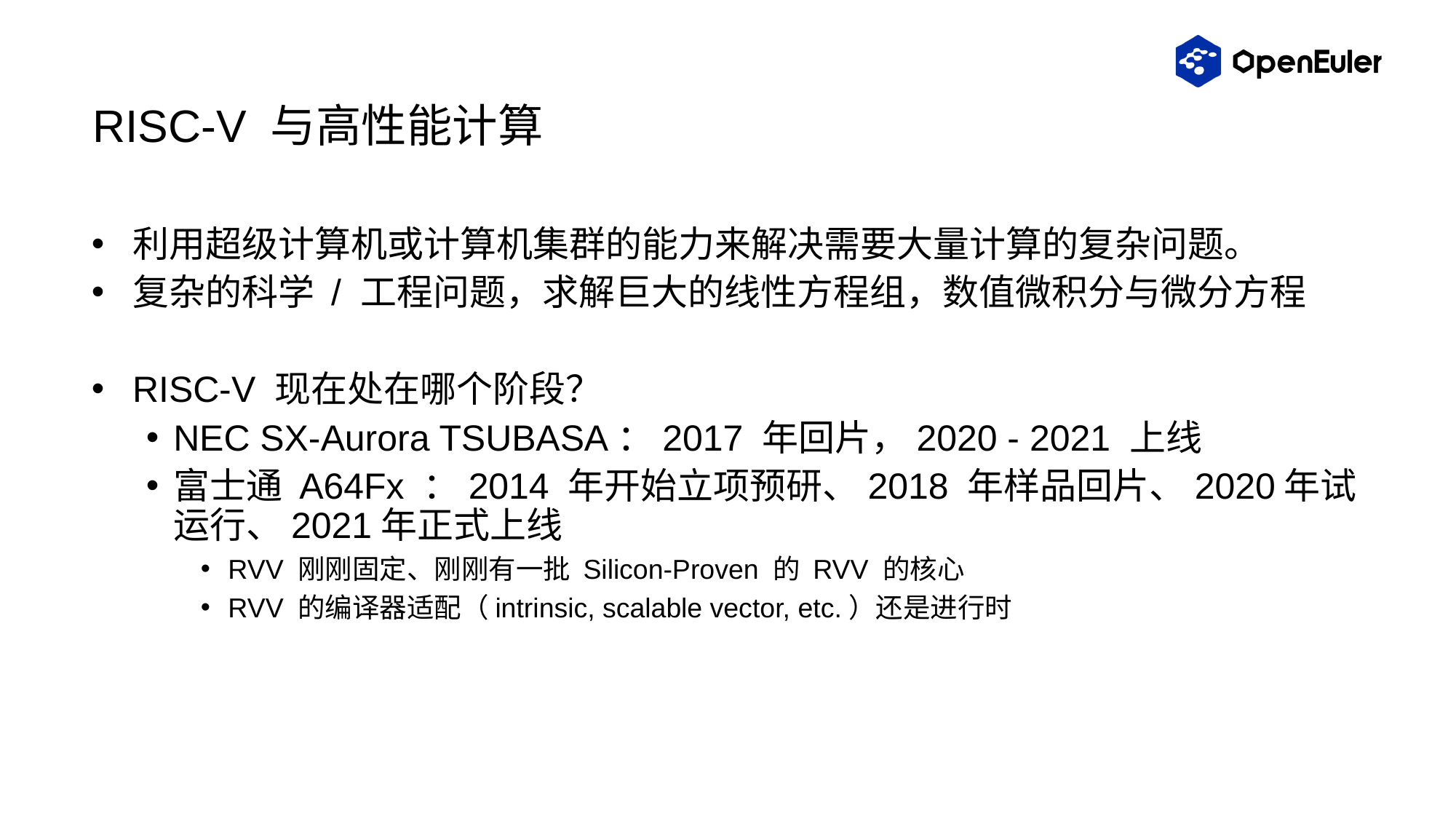

# RISC-V 与高性能计算
利用超级计算机或计算机集群的能力来解决需要大量计算的复杂问题。
复杂的科学 / 工程问题，求解巨大的线性方程组，数值微积分与微分方程

RISC-V 现在处在哪个阶段？
NEC SX-Aurora TSUBASA：2017 年回片，2020 - 2021 上线
富士通 A64Fx ：2014 年开始立项预研、2018 年样品回片、2020年试运行、2021年正式上线
RVV 刚刚固定、刚刚有一批 Silicon-Proven 的 RVV 的核心
RVV 的编译器适配（intrinsic, scalable vector, etc.）还是进行时